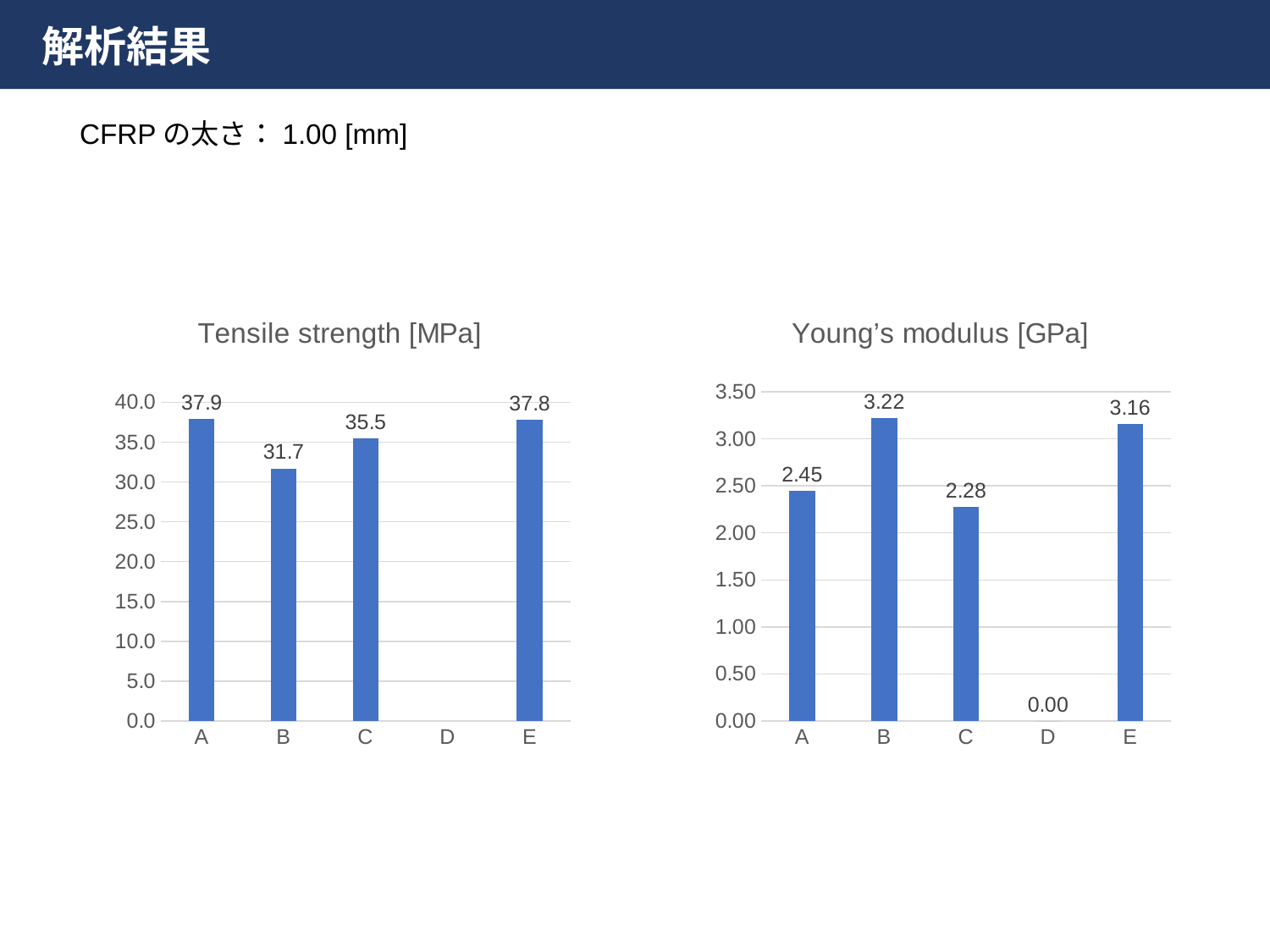

解析結果
CFRPの太さ：1.00 [mm]

### Chart: Tensile strength [MPa]

| Category |  |
|---|---|
| A | 37.93385714285714 |
| B | 31.70471428571429 |
| C | 35.47900000000001 |
| D | None |
| E | 37.78928571428571 |

### Chart: Young’s modulus [GPa]

| Category |  |
|---|---|
| A | 2.447340952380952 |
| B | 3.223942857142857 |
| C | 2.275171878787879 |
| D | 0.0 |
| E | 3.156559238095238 |